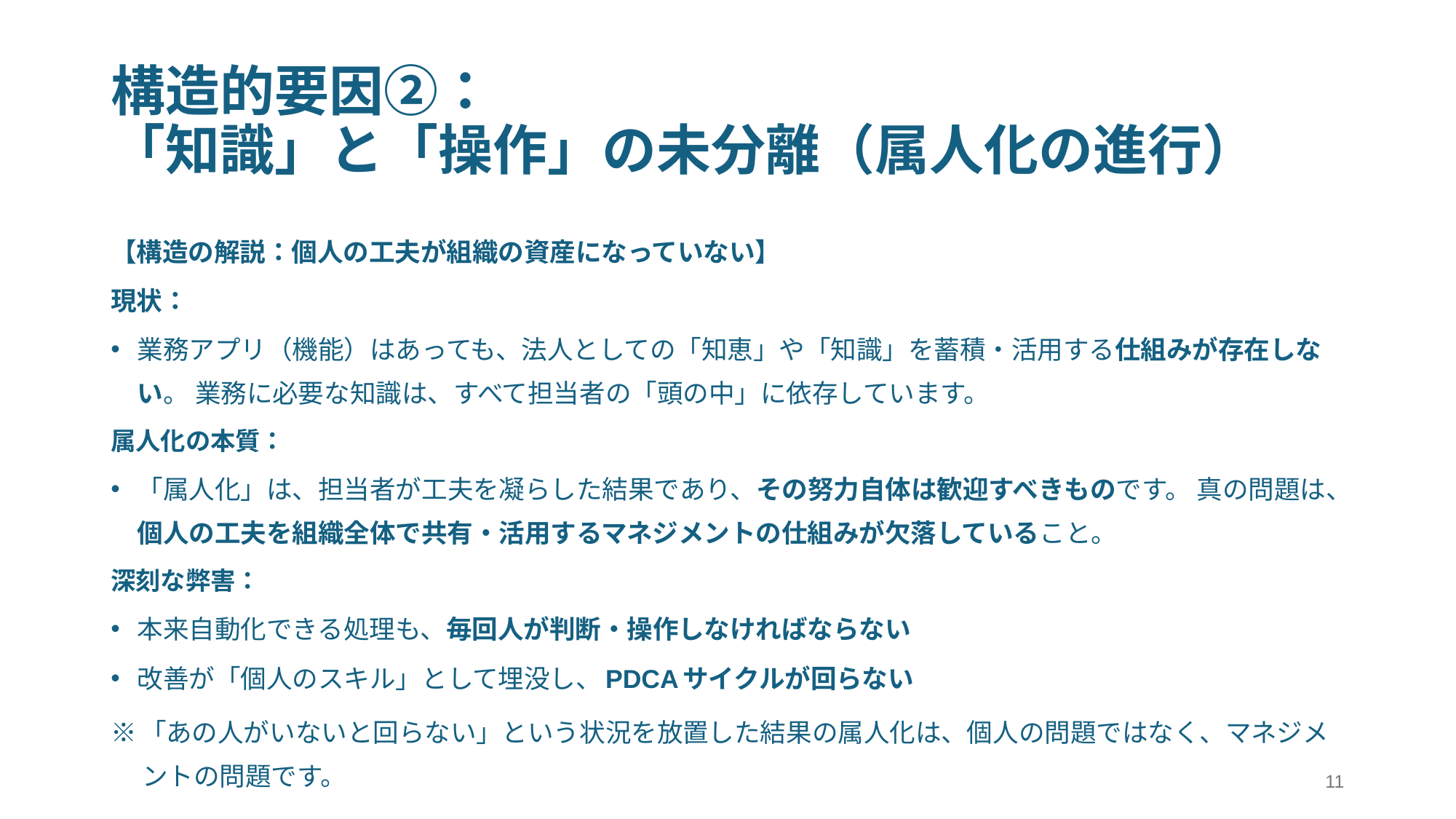

# 構造的要因②： 「知識」と「操作」の未分離（属人化の進行）
【構造の解説：個人の工夫が組織の資産になっていない】
現状：
業務アプリ（機能）はあっても、法人としての「知恵」や「知識」を蓄積・活用する仕組みが存在しない。 業務に必要な知識は、すべて担当者の「頭の中」に依存しています。
属人化の本質：
「属人化」は、担当者が工夫を凝らした結果であり、その努力自体は歓迎すべきものです。 真の問題は、個人の工夫を組織全体で共有・活用するマネジメントの仕組みが欠落していること。
深刻な弊害：
本来自動化できる処理も、毎回人が判断・操作しなければならない
改善が「個人のスキル」として埋没し、PDCAサイクルが回らない
※「あの人がいないと回らない」という状況を放置した結果の属人化は、個人の問題ではなく、マネジメントの問題です。
11